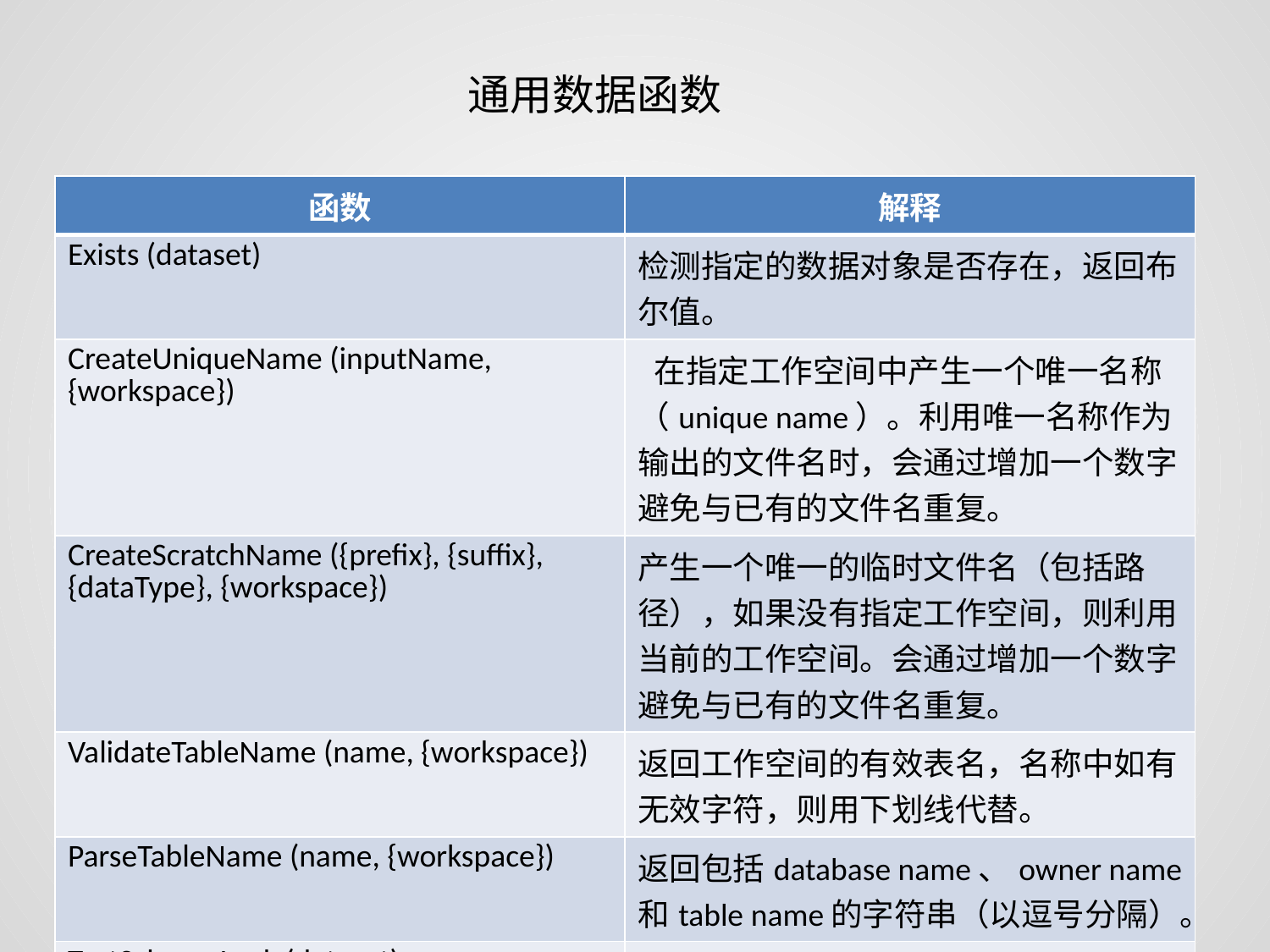

通用数据函数
| 函数 | 解释 |
| --- | --- |
| Exists (dataset) | 检测指定的数据对象是否存在，返回布尔值。 |
| CreateUniqueName (inputName, {workspace}) | 在指定工作空间中产生一个唯一名称（unique name）。利用唯一名称作为输出的文件名时，会通过增加一个数字避免与已有的文件名重复。 |
| CreateScratchName ({prefix}, {suffix}, {dataType}, {workspace}) | 产生一个唯一的临时文件名（包括路径），如果没有指定工作空间，则利用当前的工作空间。会通过增加一个数字避免与已有的文件名重复。 |
| ValidateTableName (name, {workspace}) | 返回工作空间的有效表名，名称中如有无效字符，则用下划线代替。 |
| ParseTableName (name, {workspace}) | 返回包括database name、owner name和table name的字符串（以逗号分隔）。 |
| TestSchemaLock (dataset) | 检验数据的Schema锁是否可以获得。 |